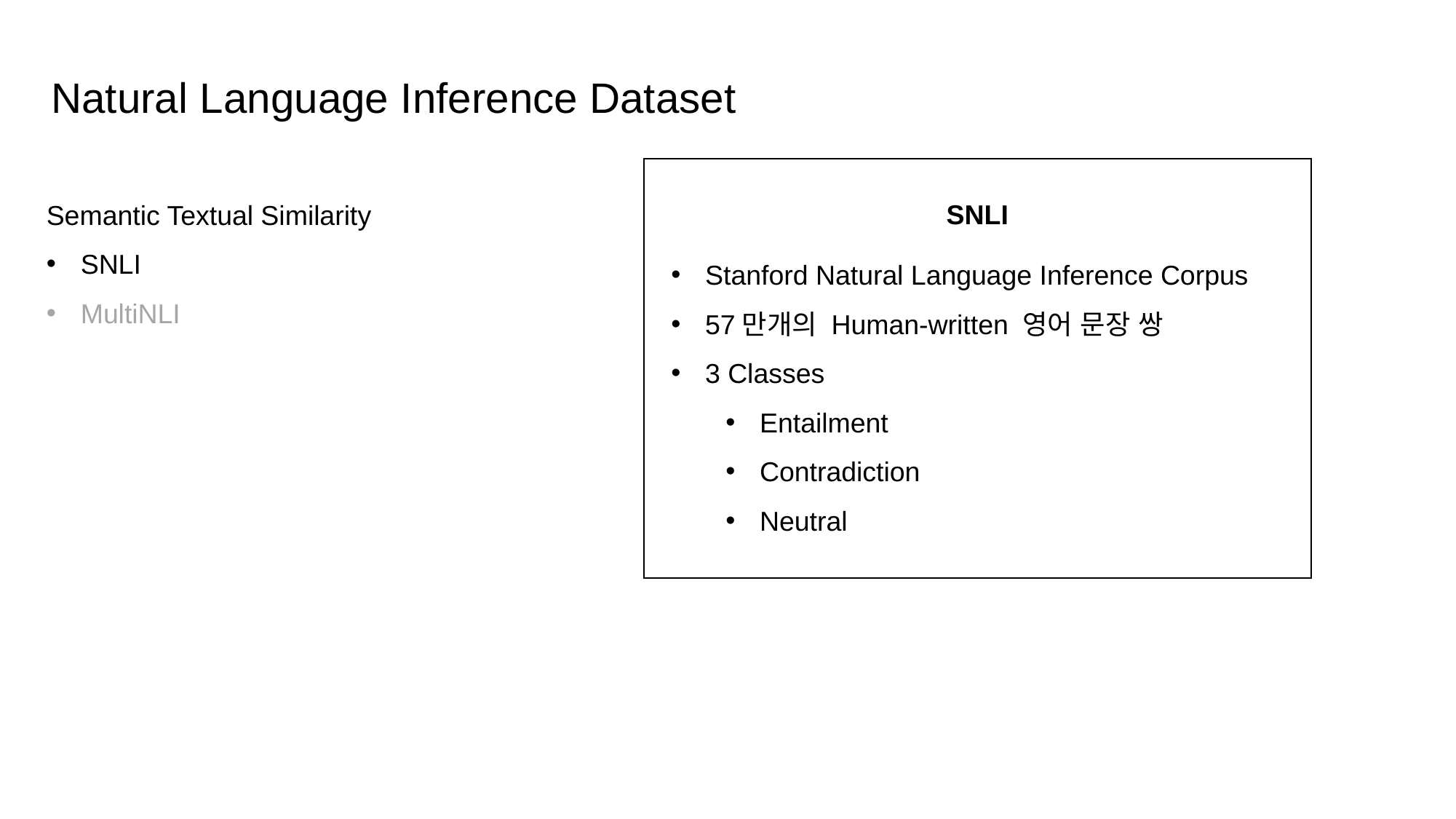

Natural Language Inference Dataset

Semantic Textual Similarity
SNLI
MultiNLI
SNLI
Stanford Natural Language Inference Corpus
57만개의 Human-written 영어 문장 쌍
3 Classes
Entailment
Contradiction
Neutral